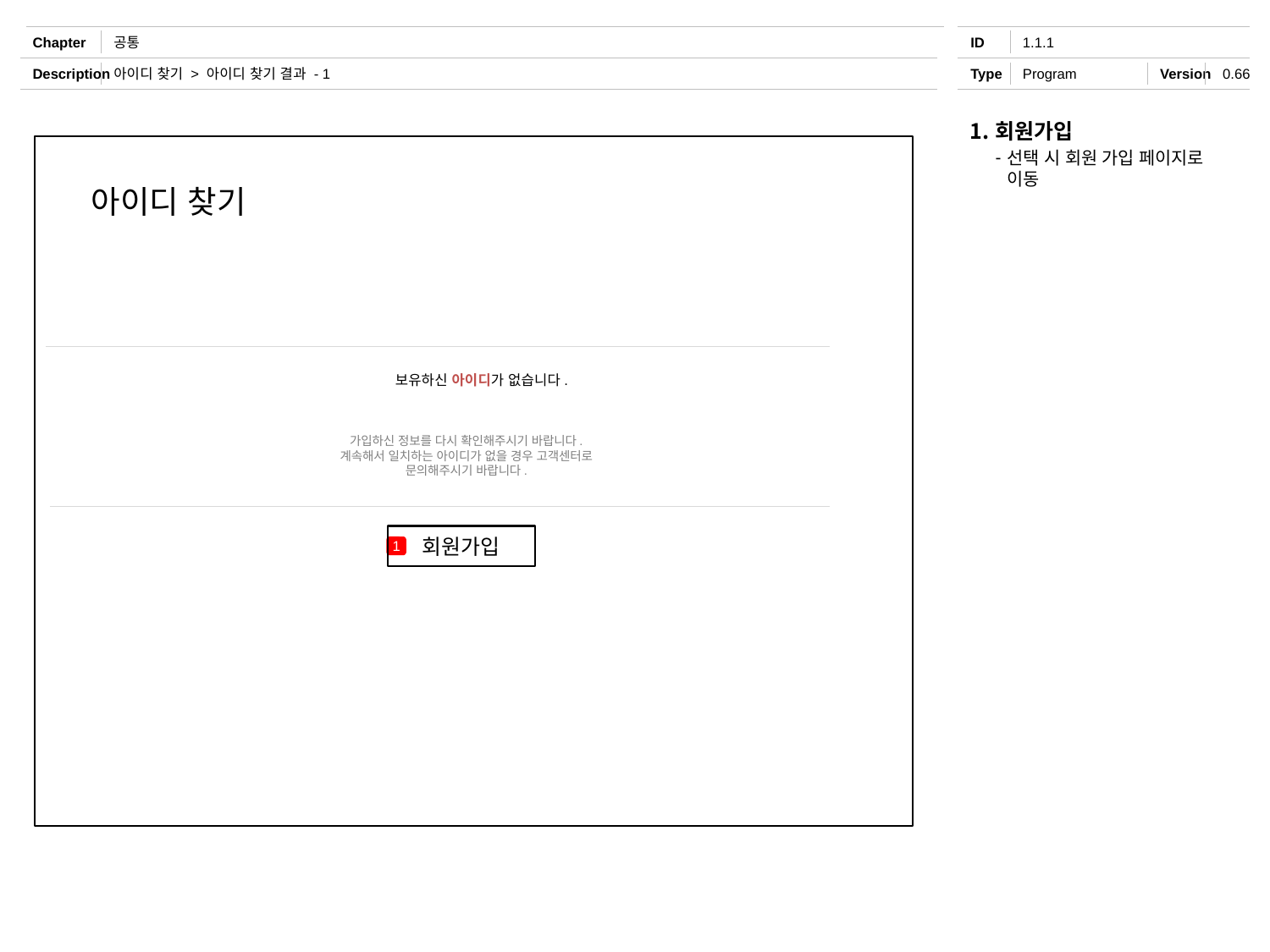

공통
1.1.1
아이디 찾기 > 아이디 찾기 결과 - 1
Program
회원가입
선택 시 회원 가입 페이지로 이동

아이디 찾기
보유하신 아이디가 없습니다.
가입하신 정보를 다시 확인해주시기 바랍니다.
계속해서 일치하는 아이디가 없을 경우 고객센터로
문의해주시기 바랍니다.
회원가입
1